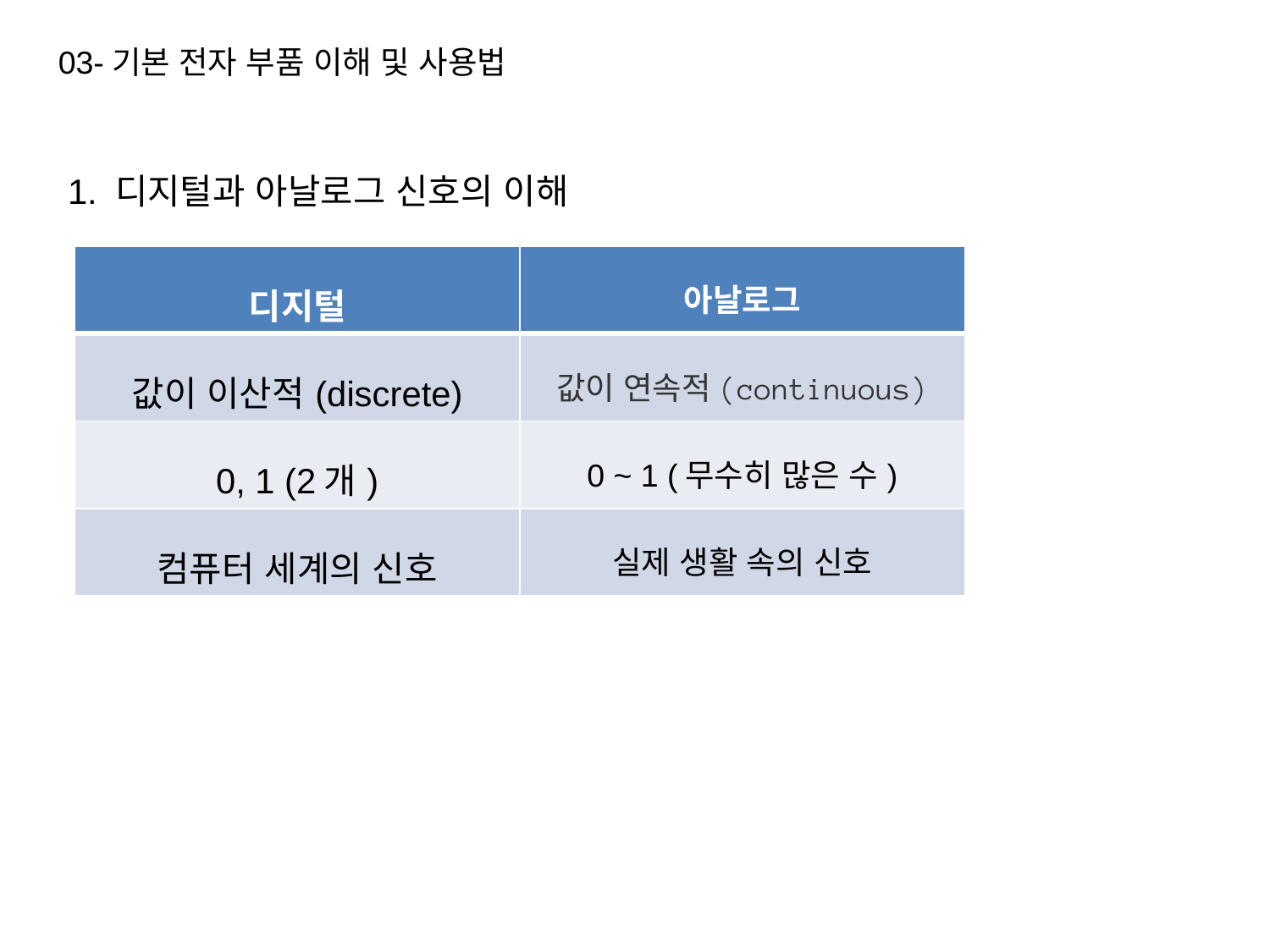

03-기본 전자 부품 이해 및 사용법
1. 디지털과 아날로그 신호의 이해
| 디지털 | 아날로그 |
| --- | --- |
| 값이 이산적(discrete) | 값이 연속적(continuous) |
| 0, 1 (2개) | 0 ~ 1 (무수히 많은 수) |
| 컴퓨터 세계의 신호 | 실제 생활 속의 신호 |